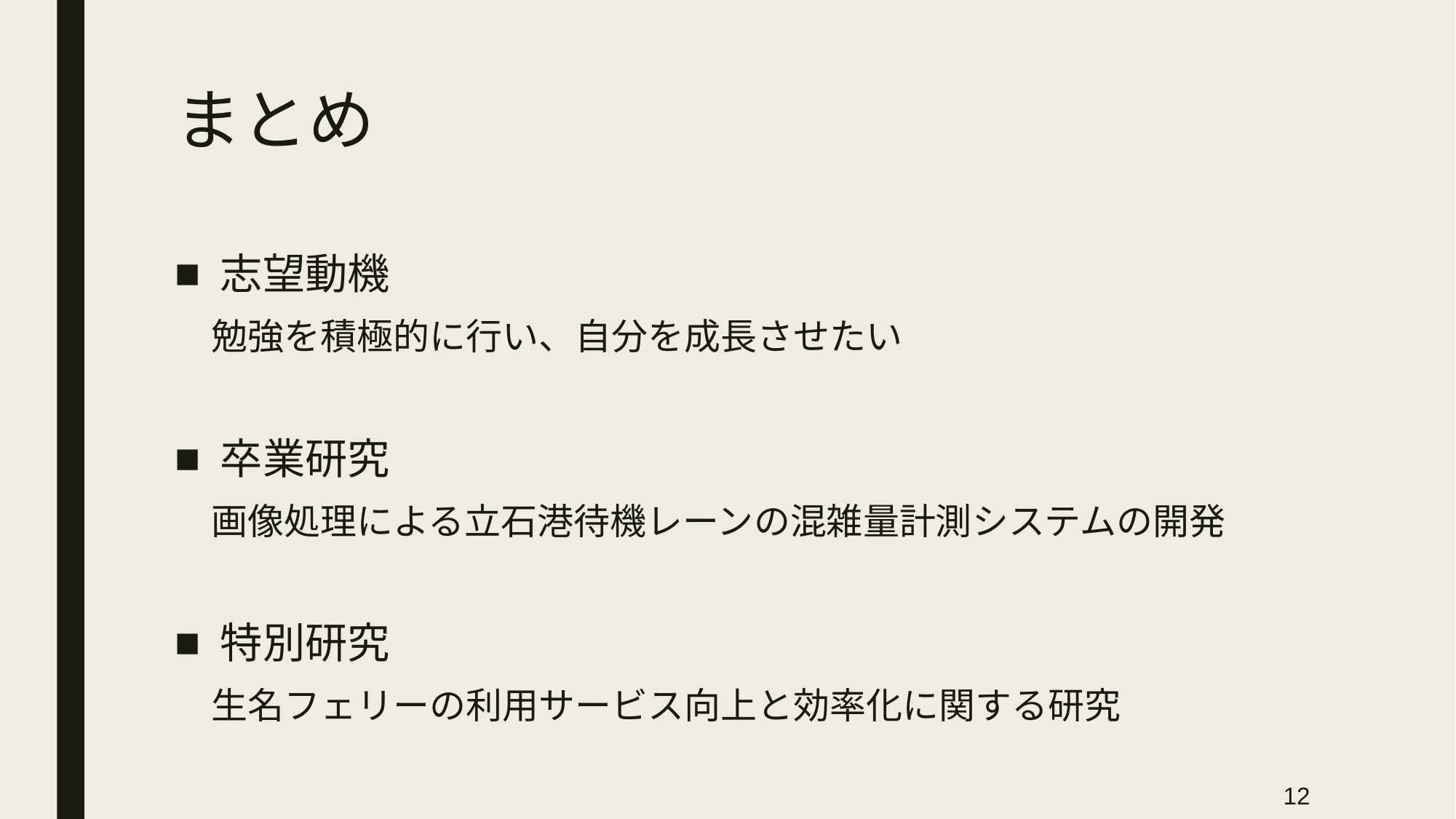

# まとめ
志望動機
　勉強を積極的に行い、自分を成長させたい

卒業研究
　画像処理による立石港待機レーンの混雑量計測システムの開発

特別研究
　生名フェリーの利用サービス向上と効率化に関する研究

12